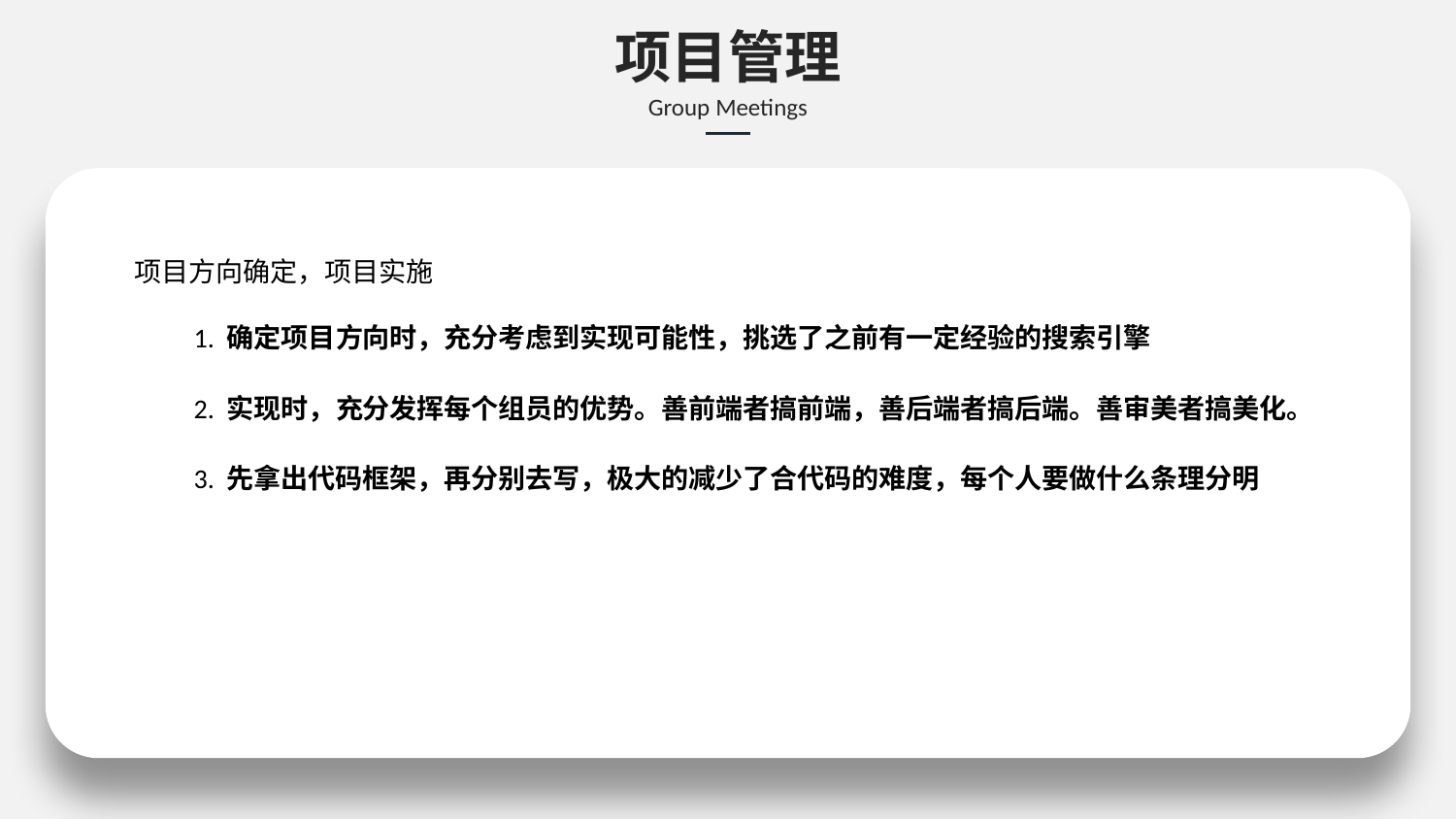

项目管理
Group Meetings

项目方向确定，项目实施
1. 确定项目方向时，充分考虑到实现可能性，挑选了之前有一定经验的搜索引擎
2. 实现时，充分发挥每个组员的优势。善前端者搞前端，善后端者搞后端。善审美者搞美化。
3. 先拿出代码框架，再分别去写，极大的减少了合代码的难度，每个人要做什么条理分明